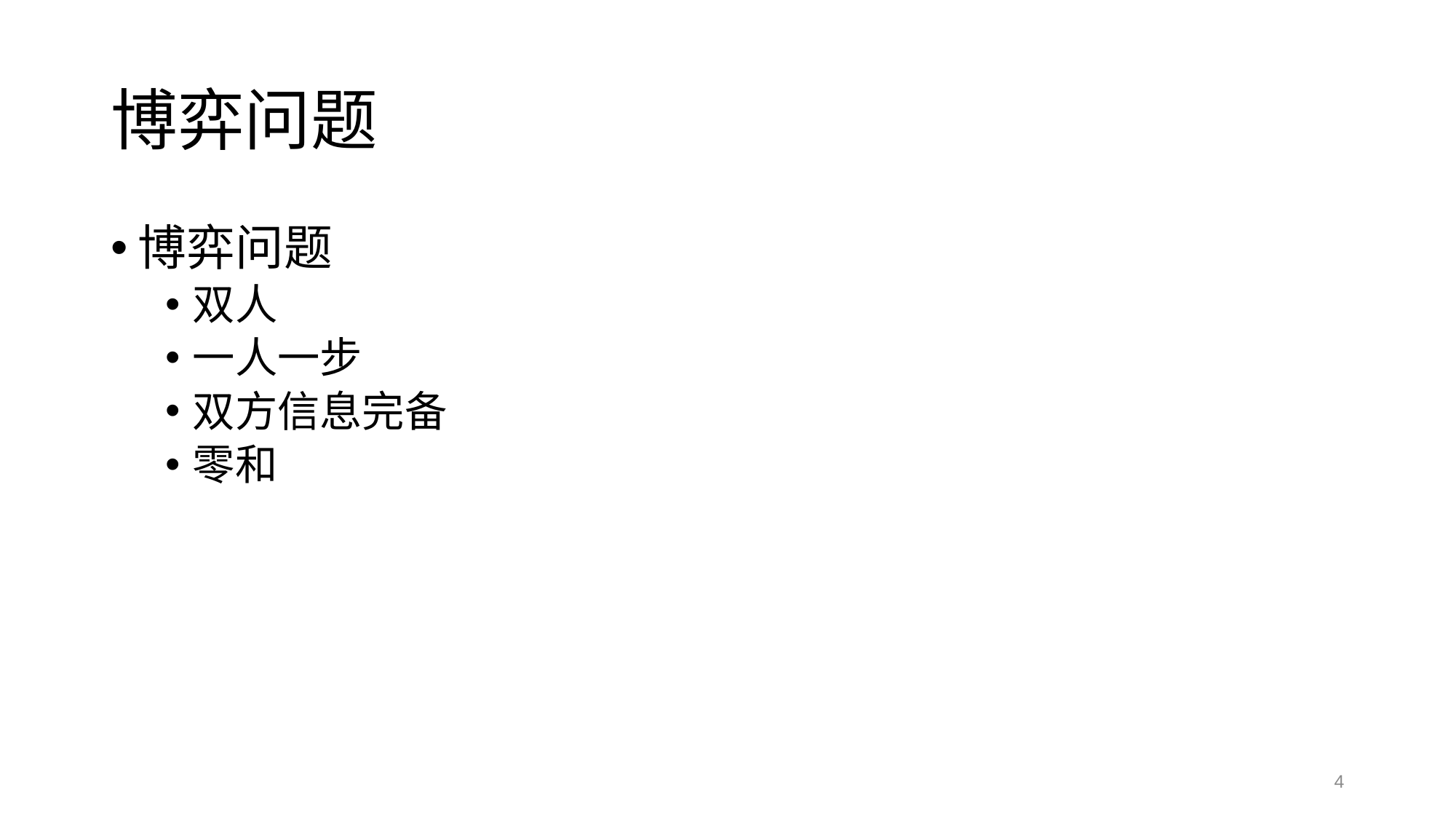

# 博弈问题
博弈问题
双人
一人一步
双方信息完备
零和
4